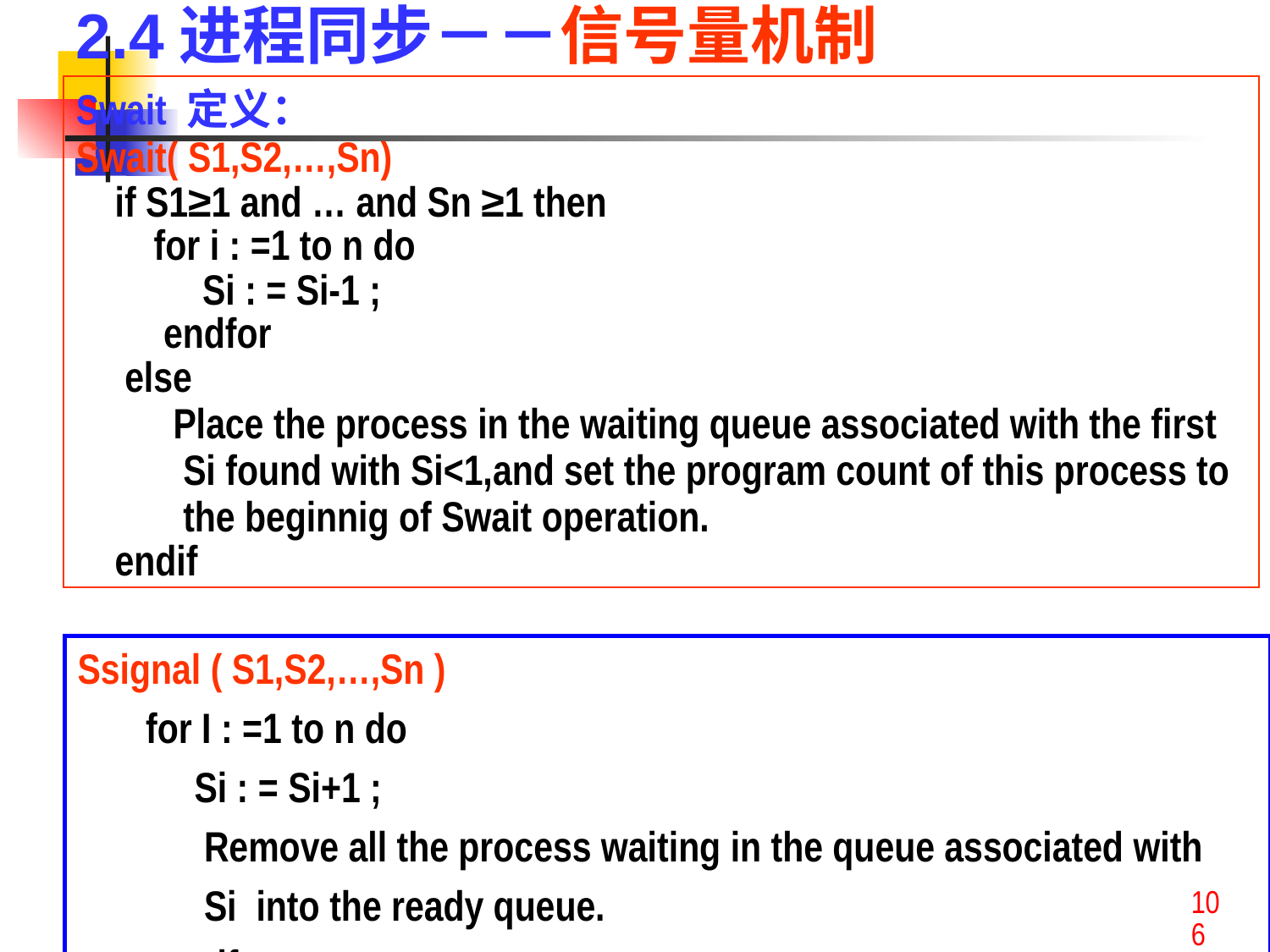

2.4进程同步－－信号量机制
Swait 定义：
Swait( S1,S2,…,Sn)
    if S1≥1 and … and Sn ≥1 then
        for i : =1 to n do
             Si : = Si-1 ;
         endfor
     else
          Place the process in the waiting queue associated with the first
           Si found with Si<1,and set the program count of this process to
           the beginnig of Swait operation.
    endif
Ssignal ( S1,S2,…,Sn )
       for I : =1 to n do
            Si : = Si+1 ;
             Remove all the process waiting in the queue associated with
             Si  into the ready queue.
         endfor ;
106